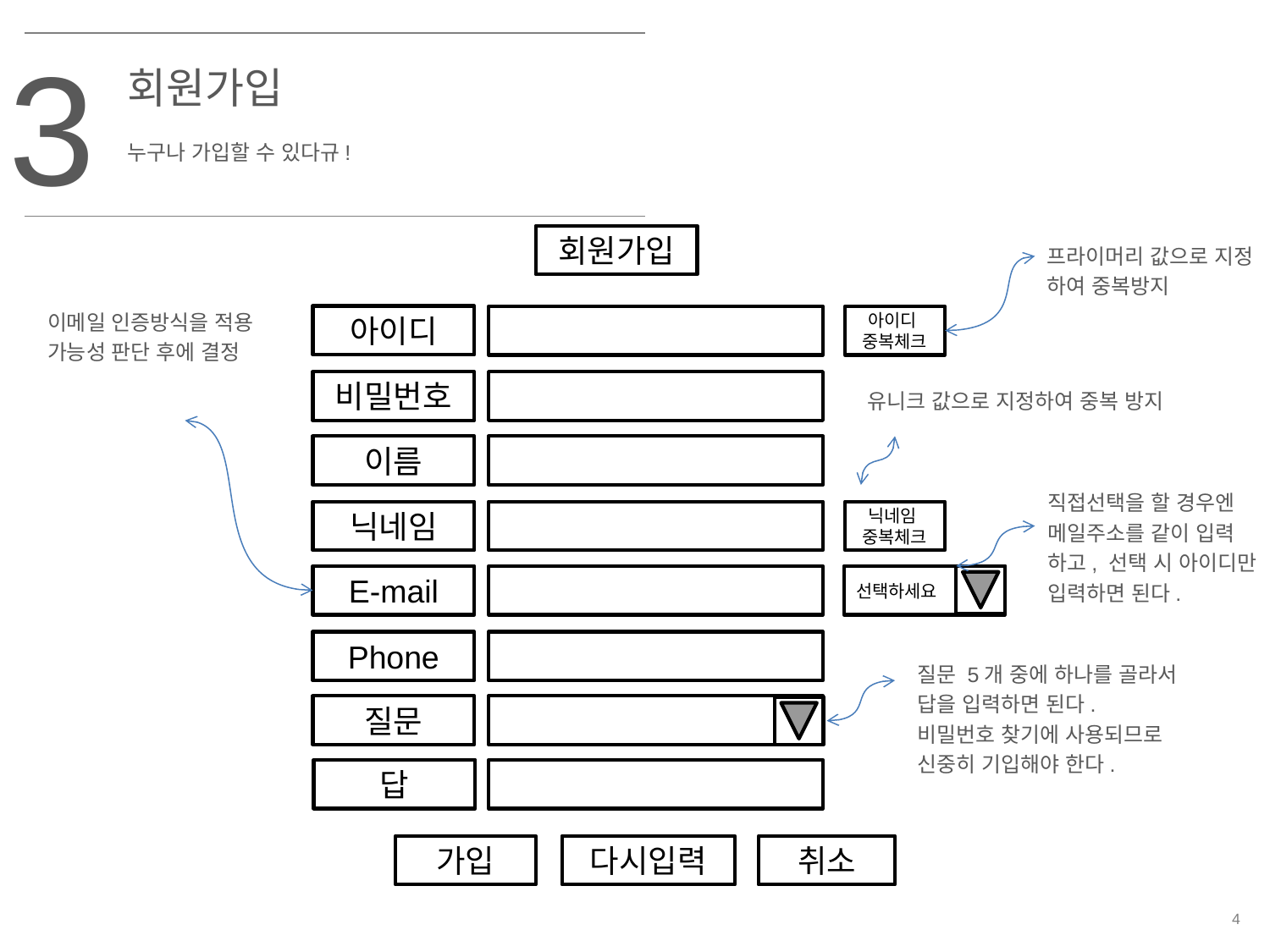

3
회원가입
누구나 가입할 수 있다규!
회원가입
프라이머리 값으로 지정
하여 중복방지
이메일 인증방식을 적용
가능성 판단 후에 결정
아이디

아이디
중복체크
비밀번호

유니크 값으로 지정하여 중복 방지
이름

직접선택을 할 경우엔
메일주소를 같이 입력
하고, 선택 시 아이디만
입력하면 된다.
닉네임

닉네임
중복체크

E-mail

선택하세요
Phone

질문 5개 중에 하나를 골라서
답을 입력하면 된다.
비밀번호 찾기에 사용되므로
신중히 기입해야 한다.
질문

답

가입
다시입력
취소